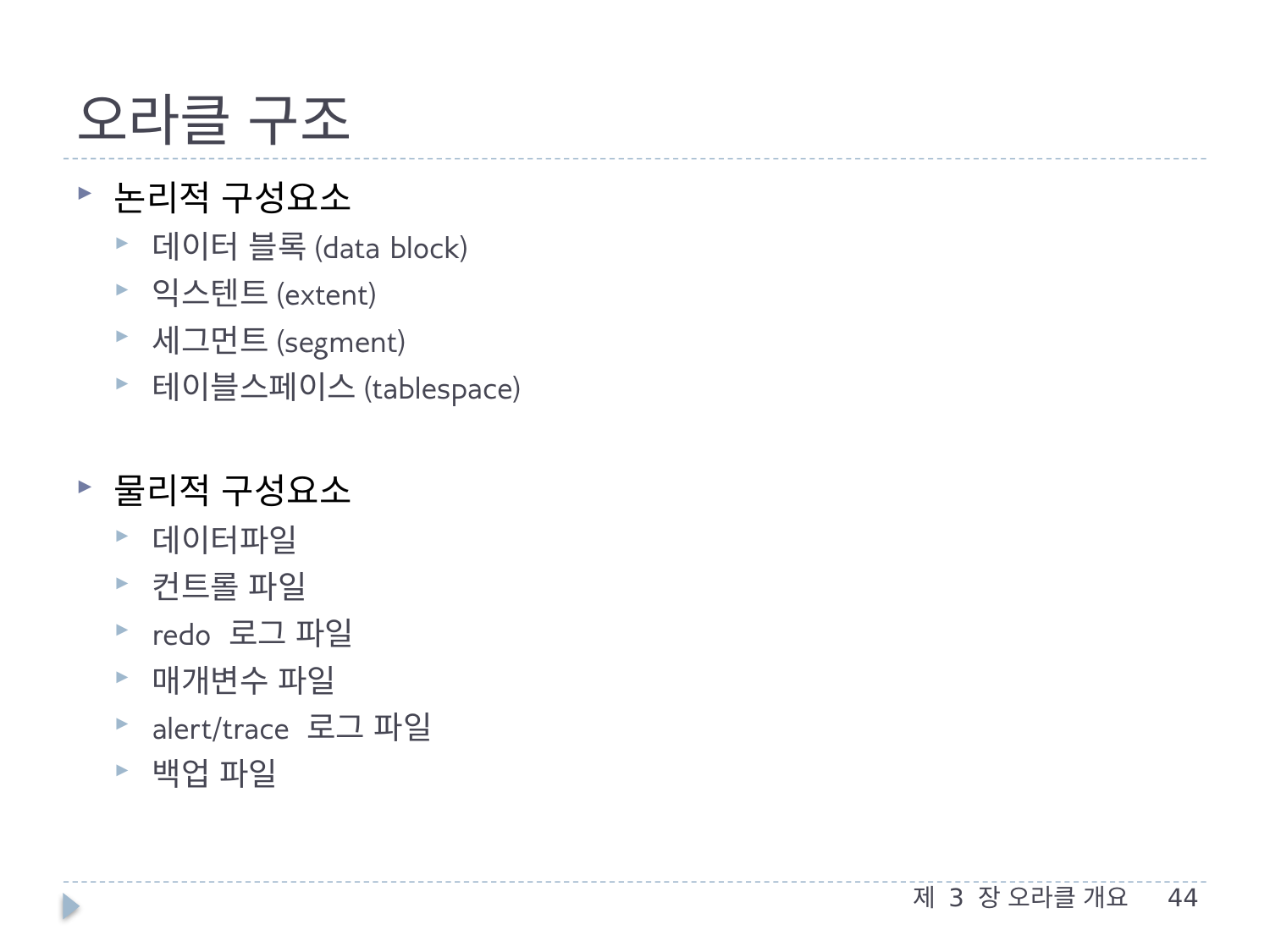

# 오라클 구조
논리적 구성요소
데이터 블록(data block)
익스텐트(extent)
세그먼트(segment)
테이블스페이스(tablespace)

물리적 구성요소
데이터파일
컨트롤 파일
redo 로그 파일
매개변수 파일
alert/trace 로그 파일
백업 파일

제 3 장 오라클 개요
44